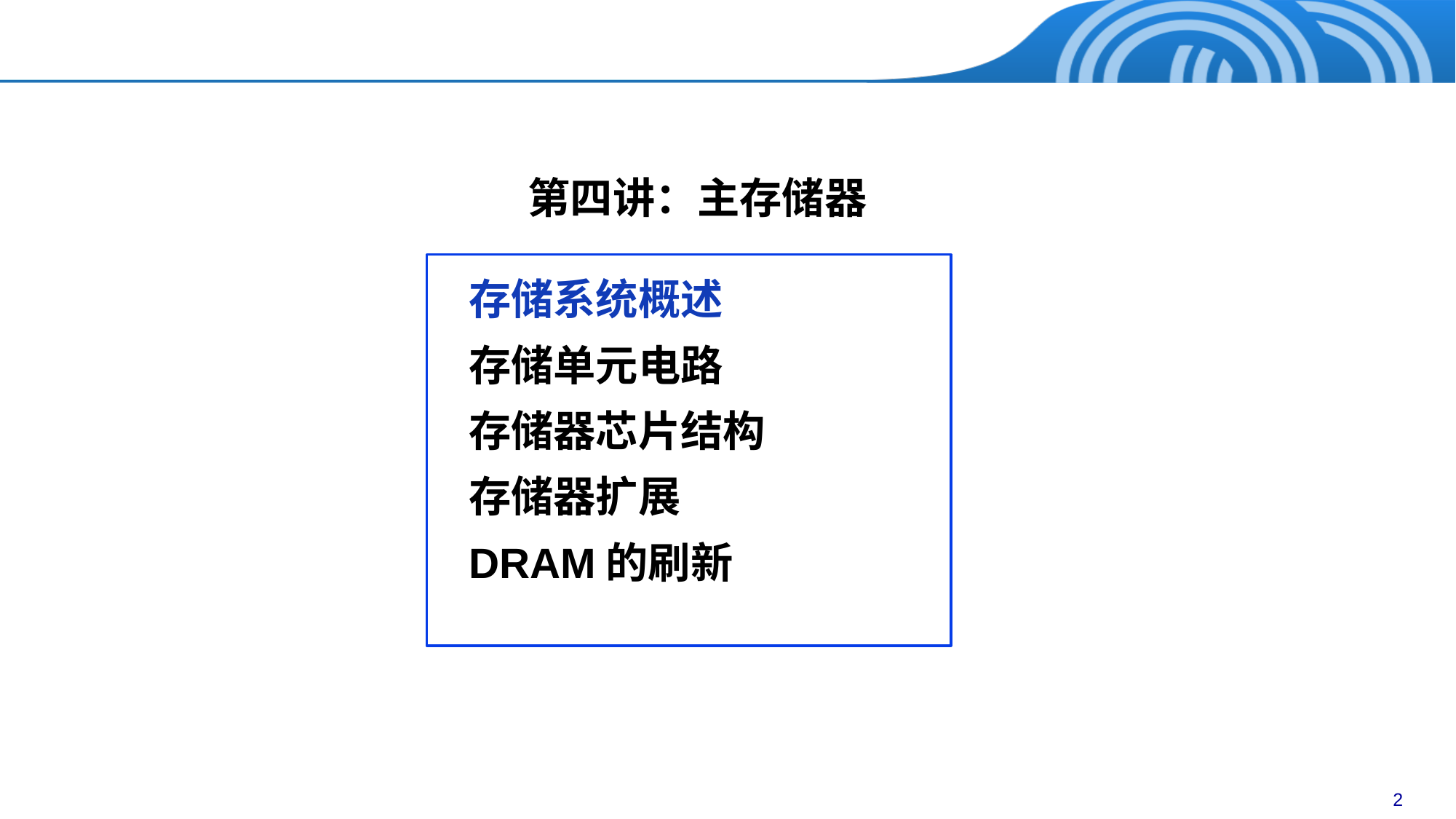

第四讲：主存储器

存储系统概述
存储单元电路
存储器芯片结构
存储器扩展
DRAM的刷新